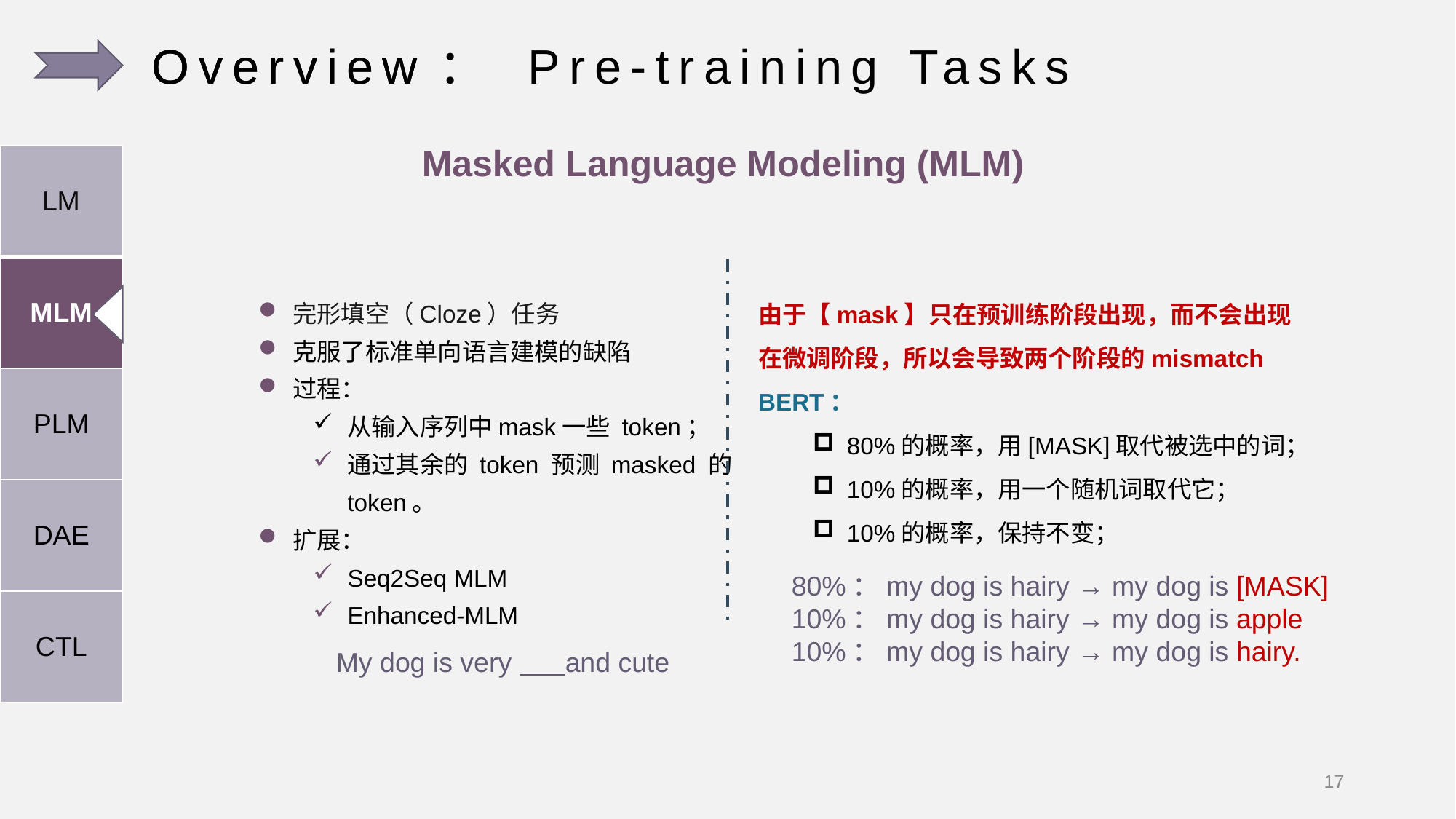

Overview： Pre-training Tasks
Overview

Masked Language Modeling (MLM)
| LM |
| --- |
| MLM |
| PLM |
| DAE |
| CTL |
由于【mask】只在预训练阶段出现，而不会出现在微调阶段，所以会导致两个阶段的mismatch
BERT：
80%的概率，用[MASK]取代被选中的词；
10%的概率，用一个随机词取代它；
10%的概率，保持不变；
完形填空（Cloze）任务
克服了标准单向语言建模的缺陷
过程：
从输入序列中mask一些 token；
通过其余的 token 预测 masked 的 token。
扩展：
Seq2Seq MLM
Enhanced-MLM

80%：my dog is hairy → my dog is [MASK]
10%：my dog is hairy → my dog is apple
10%：my dog is hairy → my dog is hairy.
My dog is very       and cute
17